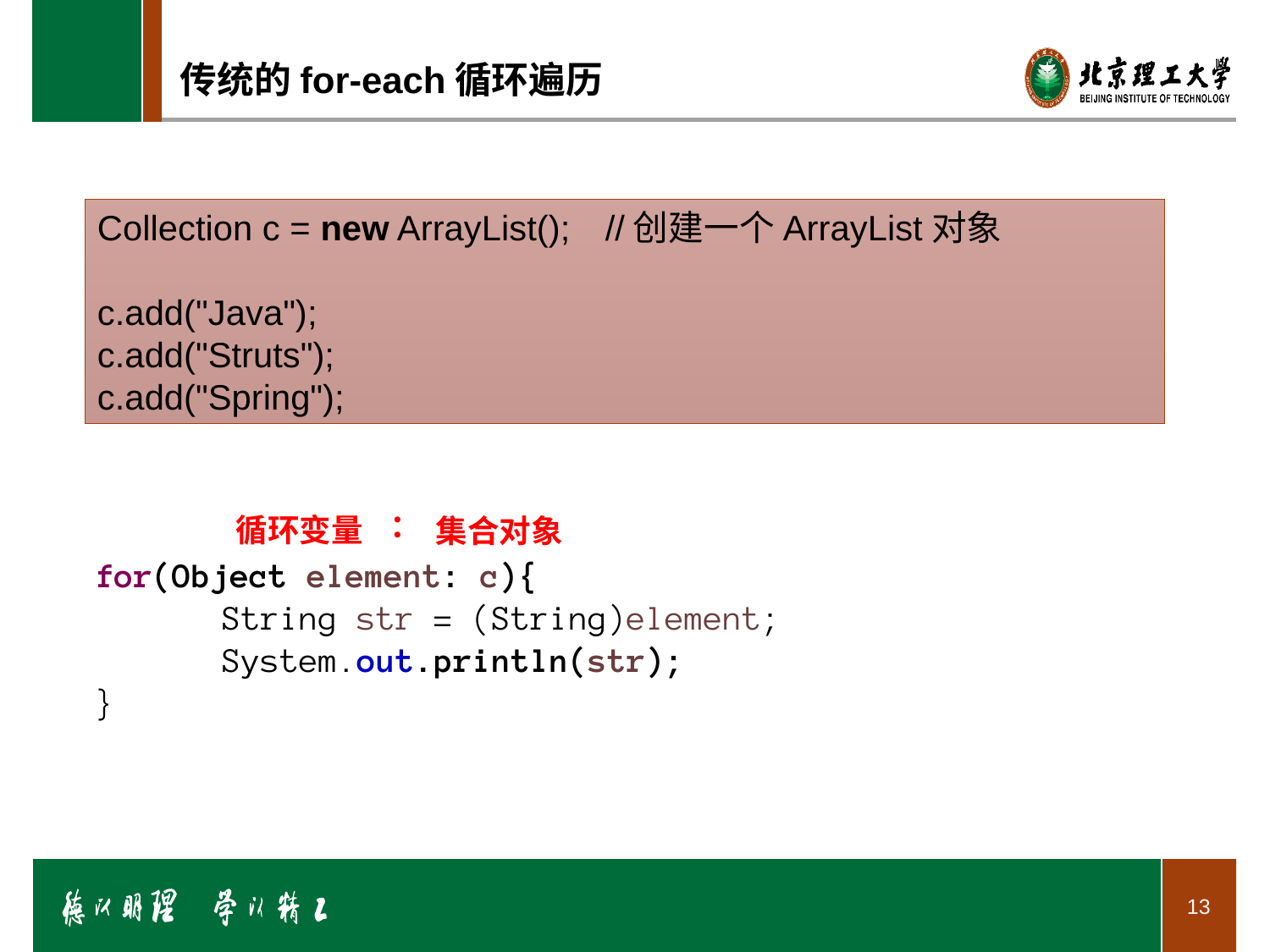

# 传统的for-each循环遍历
Collection c = new ArrayList();	//创建一个ArrayList对象
c.add("Java");
c.add("Struts");
c.add("Spring");
：
循环变量
集合对象
for(Object element: c){
	String str = (String)element;
	System.out.println(str);
}